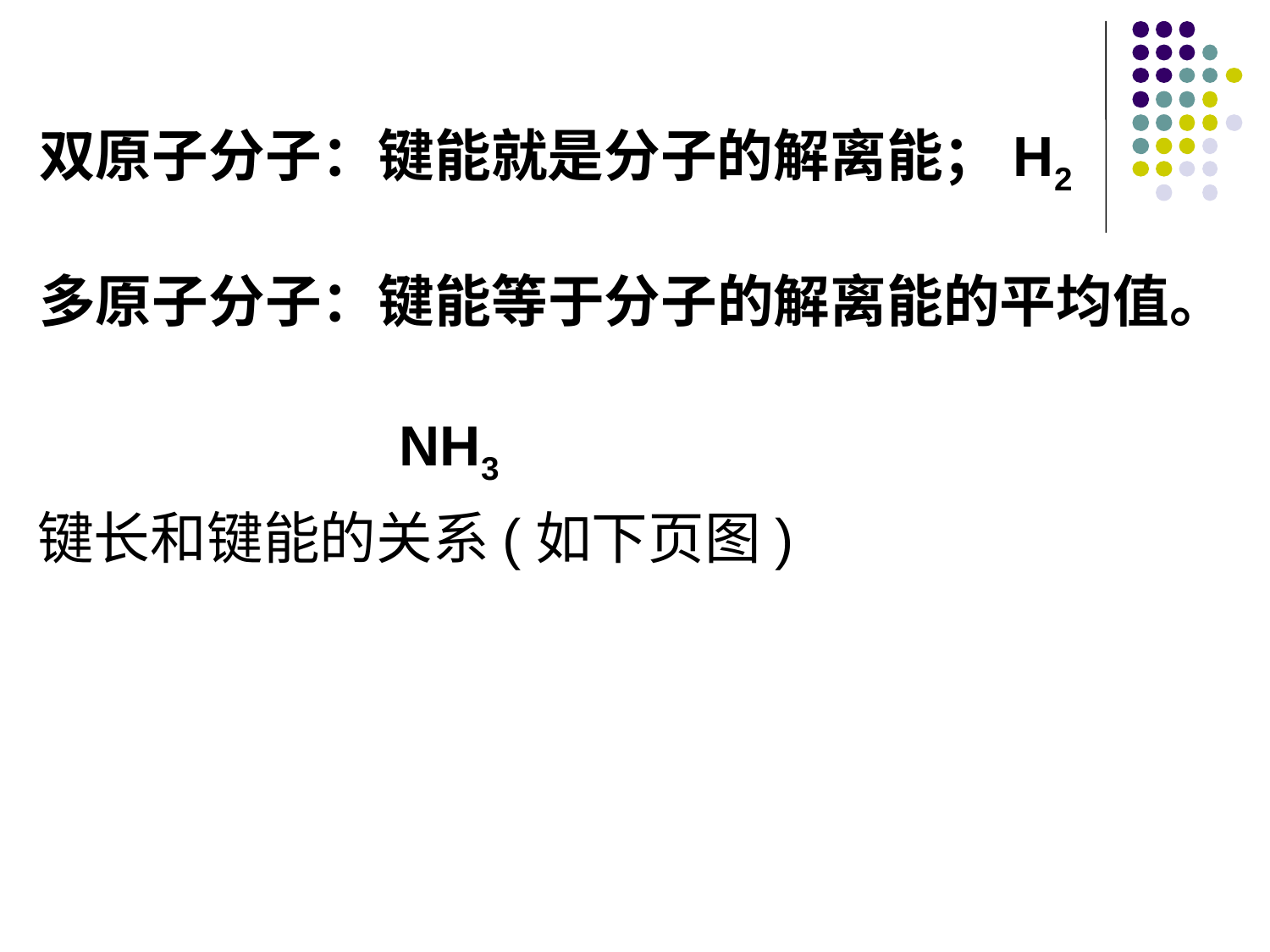

双原子分子：键能就是分子的解离能；H2
多原子分子：键能等于分子的解离能的平均值。
                       NH3
键长和键能的关系(如下页图)